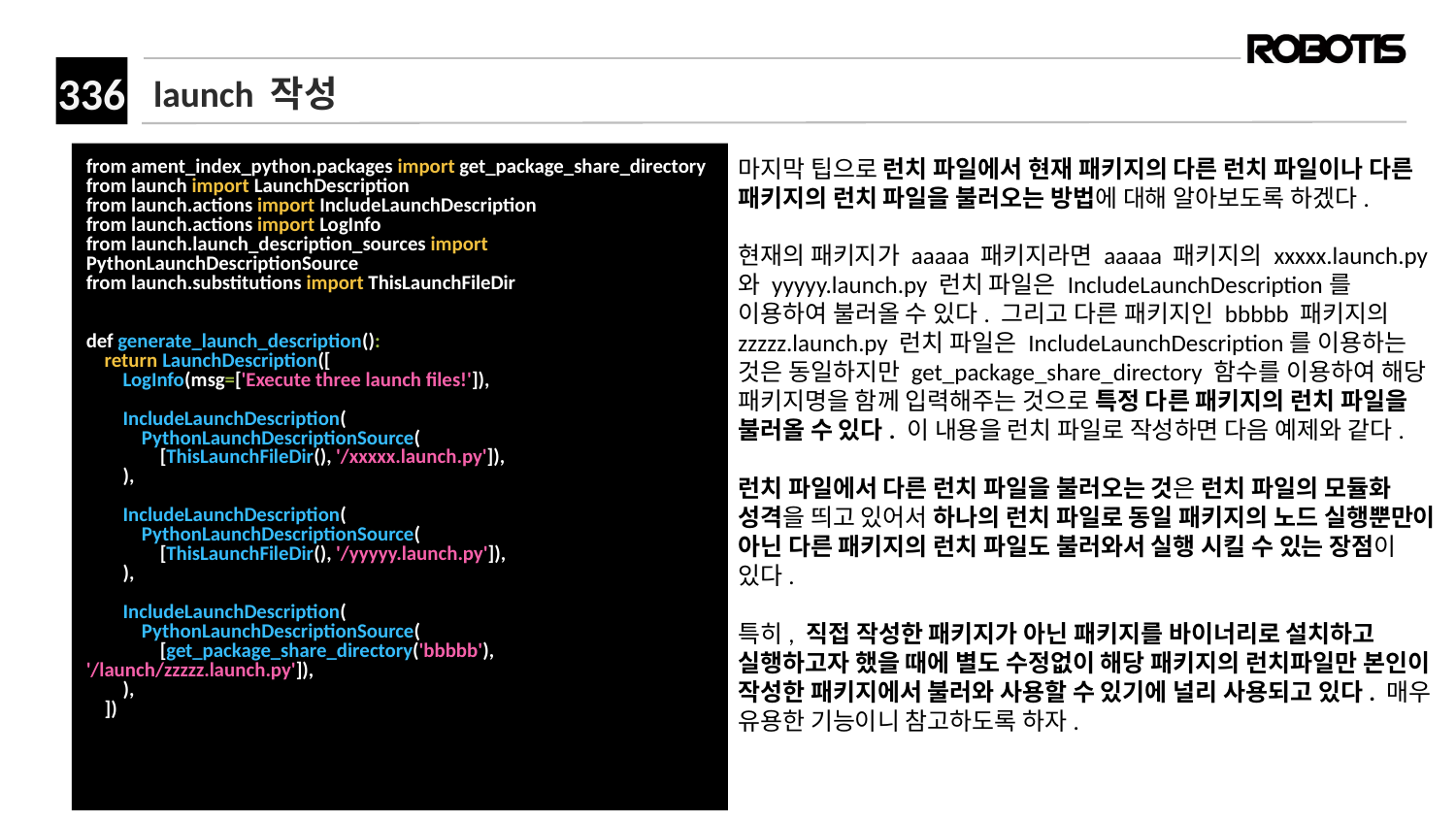

# launch 작성

from ament_index_python.packages import get_package_share_directory
from launch import LaunchDescription
from launch.actions import IncludeLaunchDescription
from launch.actions import LogInfo
from launch.launch_description_sources import PythonLaunchDescriptionSource
from launch.substitutions import ThisLaunchFileDir

def generate_launch_description():
    return LaunchDescription([
        LogInfo(msg=['Execute three launch files!']),

        IncludeLaunchDescription(
            PythonLaunchDescriptionSource(
                [ThisLaunchFileDir(), '/xxxxx.launch.py']),
        ),

        IncludeLaunchDescription(
            PythonLaunchDescriptionSource(
                [ThisLaunchFileDir(), '/yyyyy.launch.py']),
        ),

        IncludeLaunchDescription(
            PythonLaunchDescriptionSource(
                [get_package_share_directory('bbbbb'), '/launch/zzzzz.launch.py']),
        ),
    ])
마지막 팁으로 런치 파일에서 현재 패키지의 다른 런치 파일이나 다른 패키지의 런치 파일을 불러오는 방법에 대해 알아보도록 하겠다.

현재의 패키지가 aaaaa 패키지라면 aaaaa 패키지의 xxxxx.launch.py와 yyyyy.launch.py 런치 파일은 IncludeLaunchDescription를 이용하여 불러올 수 있다. 그리고 다른 패키지인 bbbbb 패키지의 zzzzz.launch.py 런치 파일은 IncludeLaunchDescription를 이용하는 것은 동일하지만 get_package_share_directory 함수를 이용하여 해당 패키지명을 함께 입력해주는 것으로 특정 다른 패키지의 런치 파일을 불러올 수 있다. 이 내용을 런치 파일로 작성하면 다음 예제와 같다.

런치 파일에서 다른 런치 파일을 불러오는 것은 런치 파일의 모듈화 성격을 띄고 있어서 하나의 런치 파일로 동일 패키지의 노드 실행뿐만이 아닌 다른 패키지의 런치 파일도 불러와서 실행 시킬 수 있는 장점이 있다.

특히, 직접 작성한 패키지가 아닌 패키지를 바이너리로 설치하고 실행하고자 했을 때에 별도 수정없이 해당 패키지의 런치파일만 본인이 작성한 패키지에서 불러와 사용할 수 있기에 널리 사용되고 있다. 매우 유용한 기능이니 참고하도록 하자.